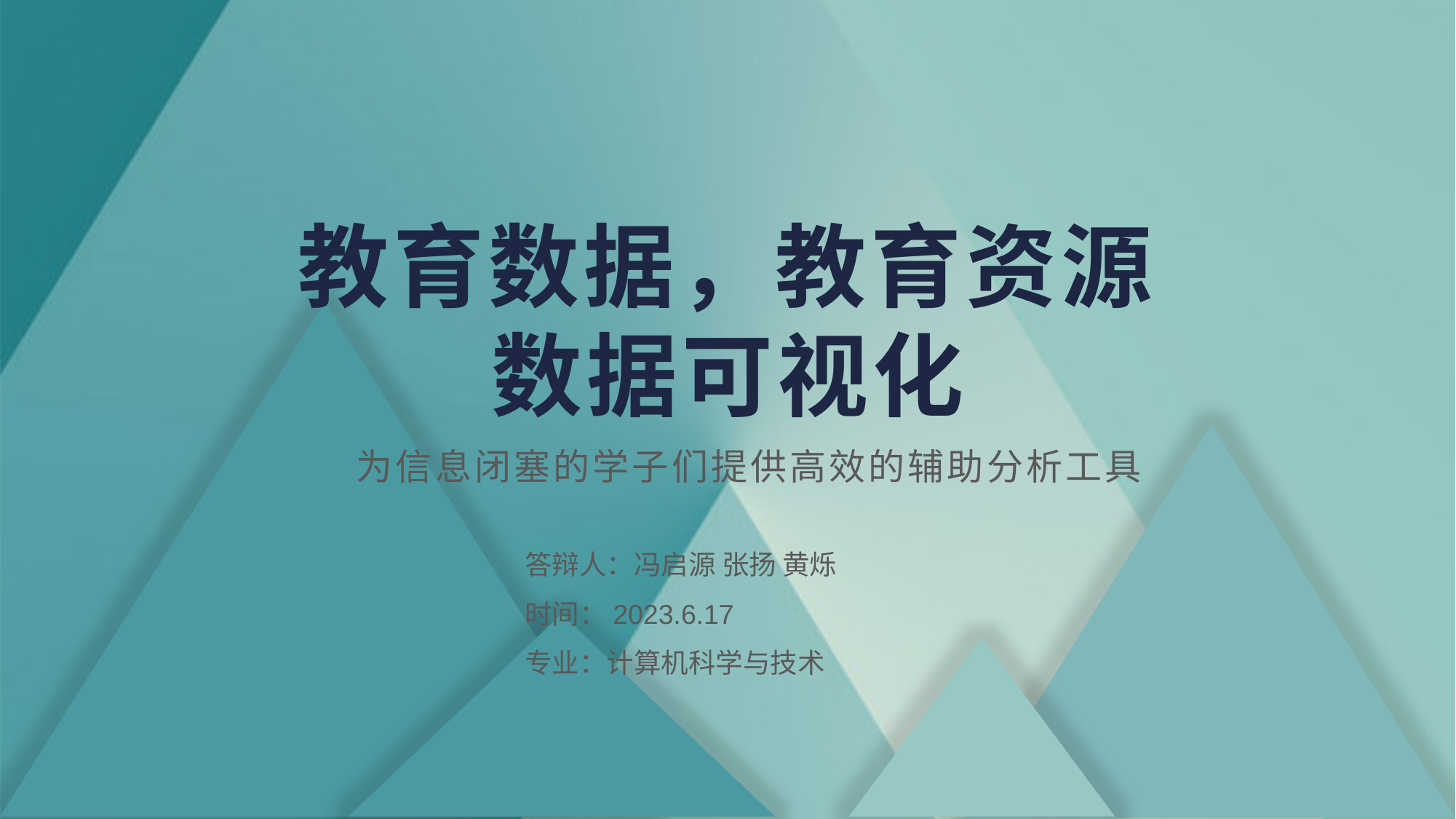

# 教育数据，教育资源 数据可视化

为信息闭塞的学子们提供高效的辅助分析工具
答辩人：冯启源 张扬 黄烁
时间：2023.6.17
专业：计算机科学与技术